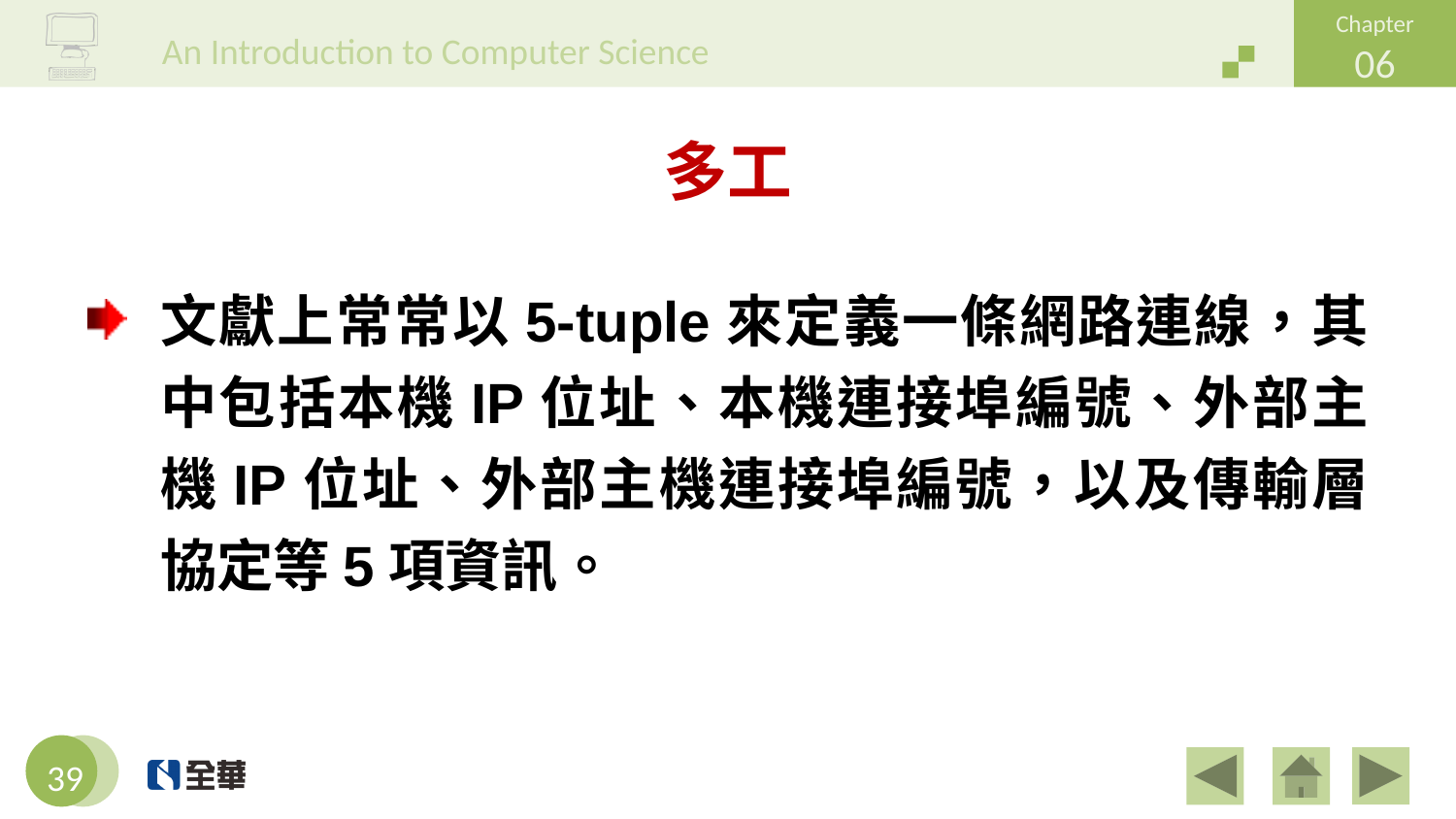

# 多工
文獻上常常以5-tuple來定義一條網路連線，其中包括本機IP位址、本機連接埠編號、外部主機IP位址、外部主機連接埠編號，以及傳輸層協定等5項資訊。